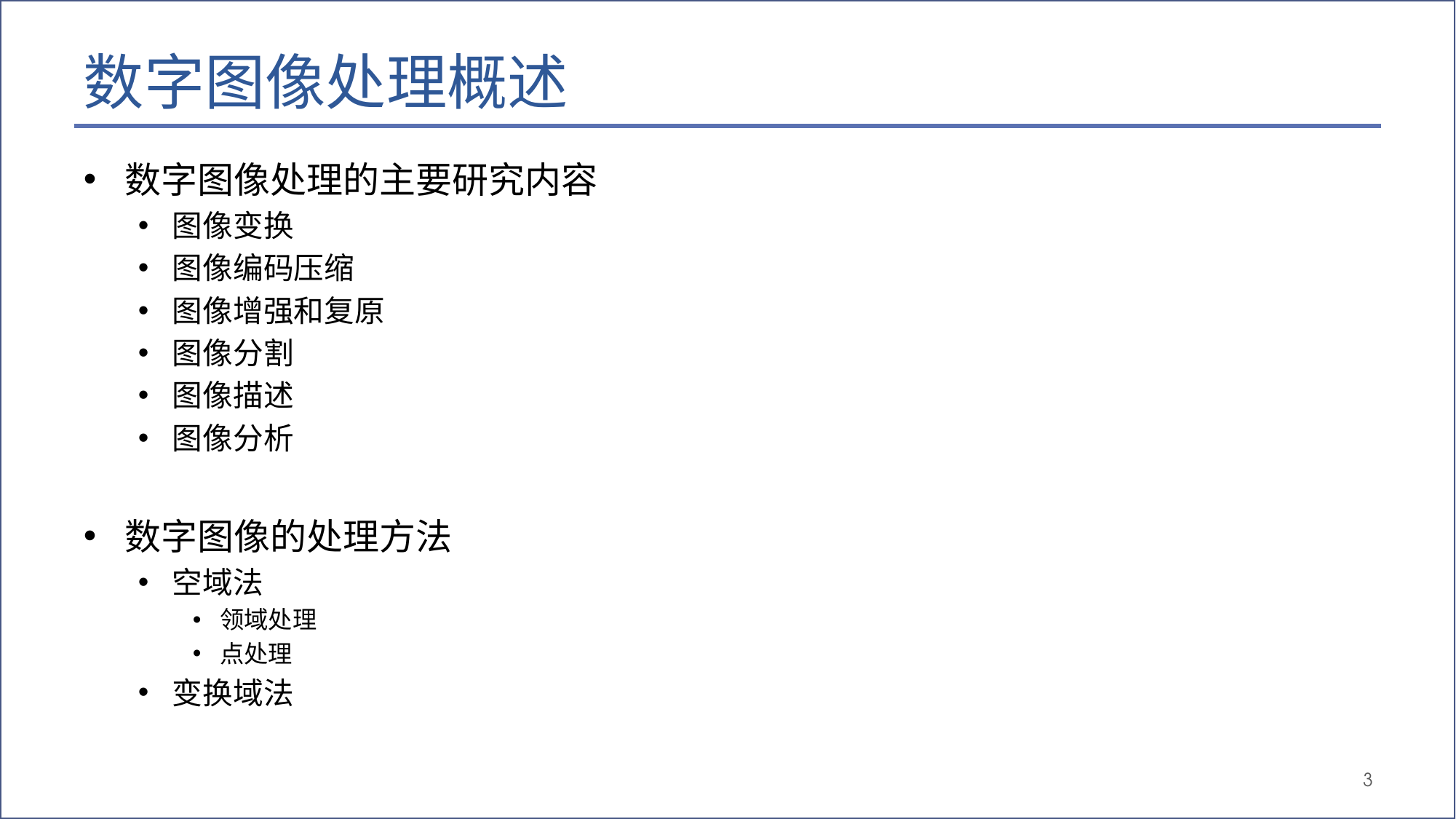

# 数字图像处理概述
数字图像处理的主要研究内容
图像变换
图像编码压缩
图像增强和复原
图像分割
图像描述
图像分析

数字图像的处理方法
空域法
领域处理
点处理
变换域法
3